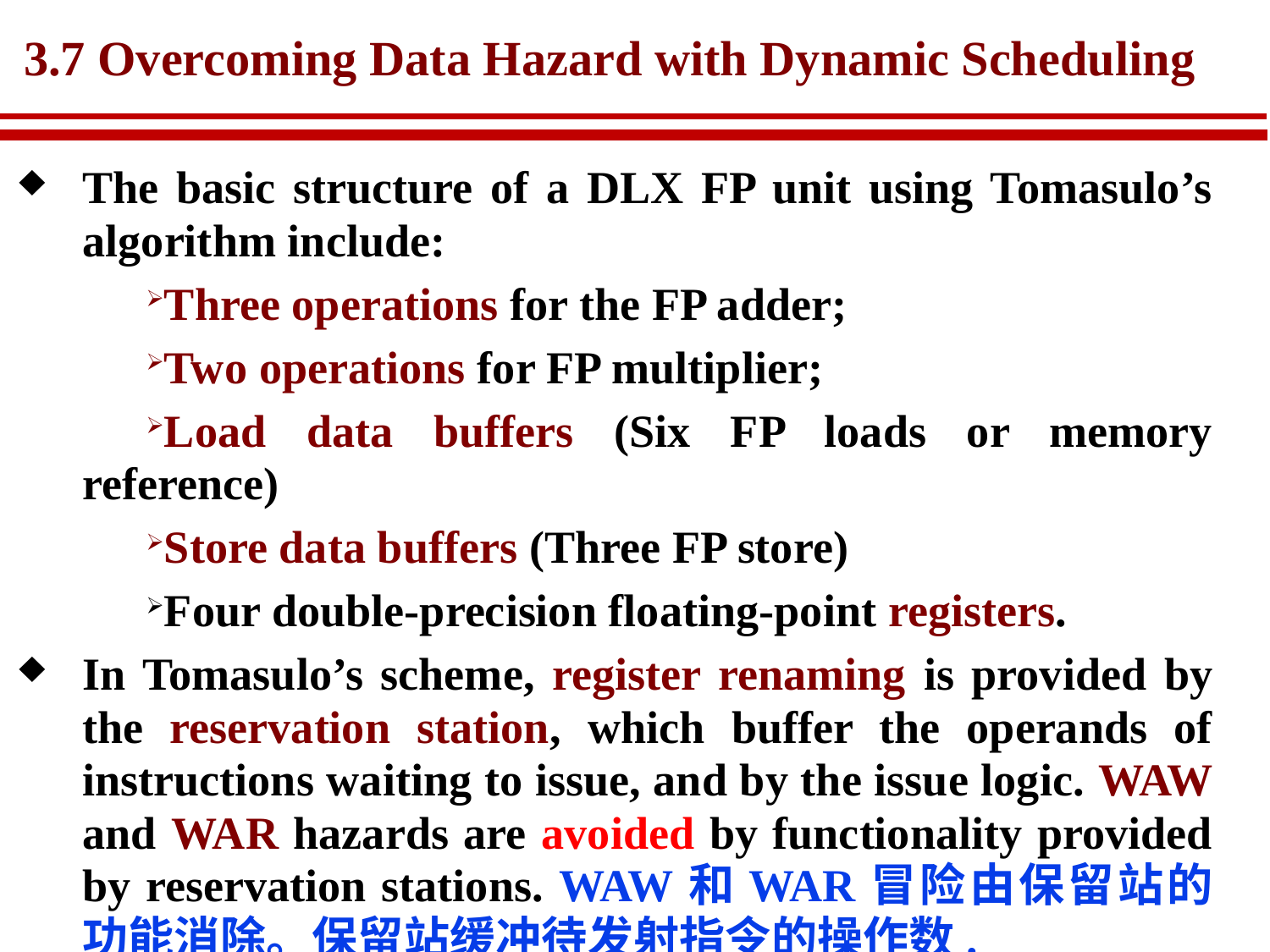

# 3.7 Overcoming Data Hazard with Dynamic Scheduling
The basic structure of a DLX FP unit using Tomasulo’s algorithm include:
Three operations for the FP adder;
Two operations for FP multiplier;
Load data buffers (Six FP loads or memory reference)
Store data buffers (Three FP store)
Four double-precision floating-point registers.
In Tomasulo’s scheme, register renaming is provided by the reservation station, which buffer the operands of instructions waiting to issue, and by the issue logic. WAW and WAR hazards are avoided by functionality provided by reservation stations. WAW和WAR冒险由保留站的功能消除。保留站缓冲待发射指令的操作数.